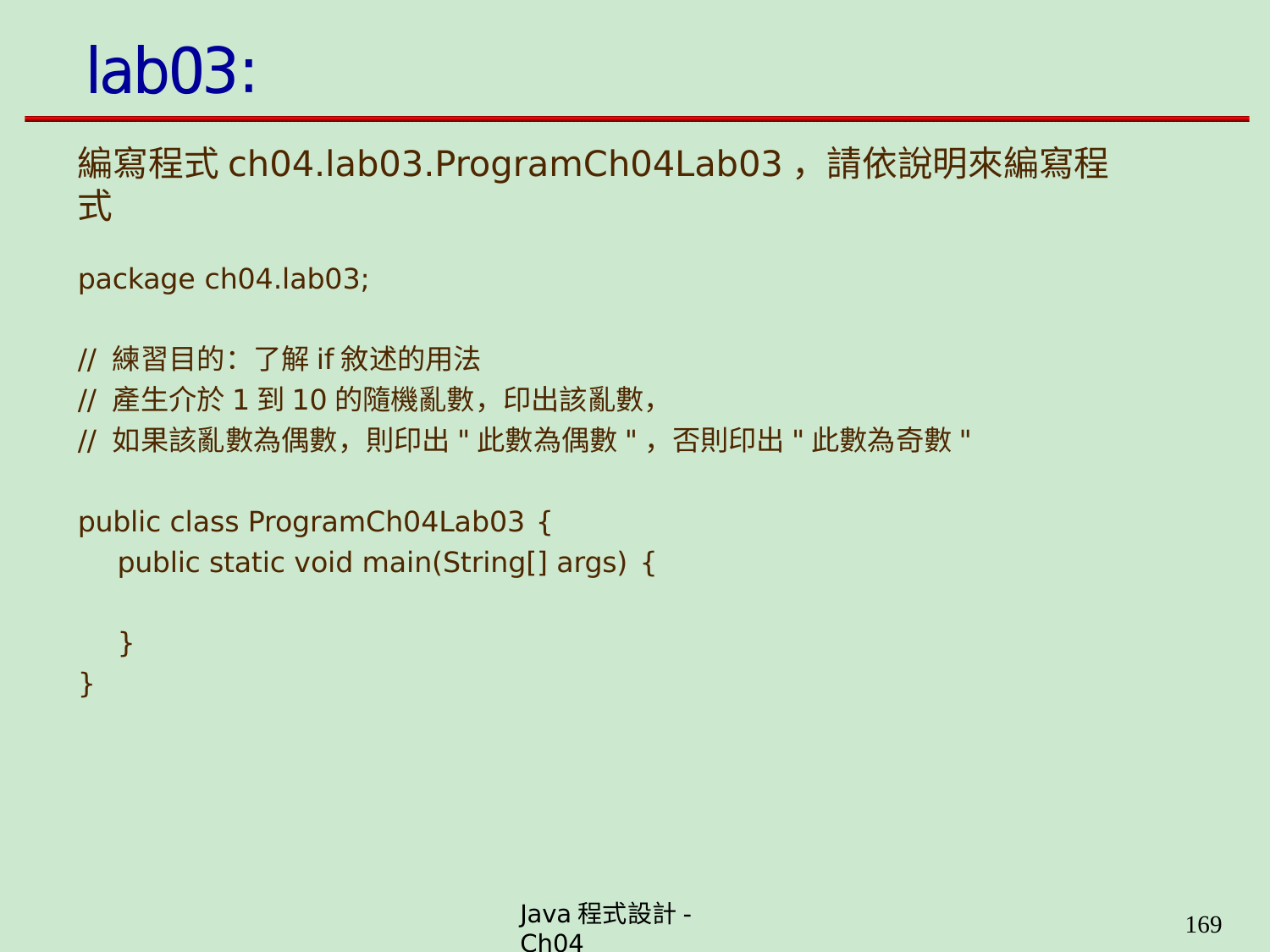

# lab03:
編寫程式ch04.lab03.ProgramCh04Lab03，請依說明來編寫程式

package ch04.lab03;

// 練習目的：了解if敘述的用法
// 產生介於1到10的隨機亂數，印出該亂數，
// 如果該亂數為偶數，則印出"此數為偶數"，否則印出"此數為奇數"

public class ProgramCh04Lab03 {
public static void main(String[] args) {

}
}
Java程式設計-Ch04
169